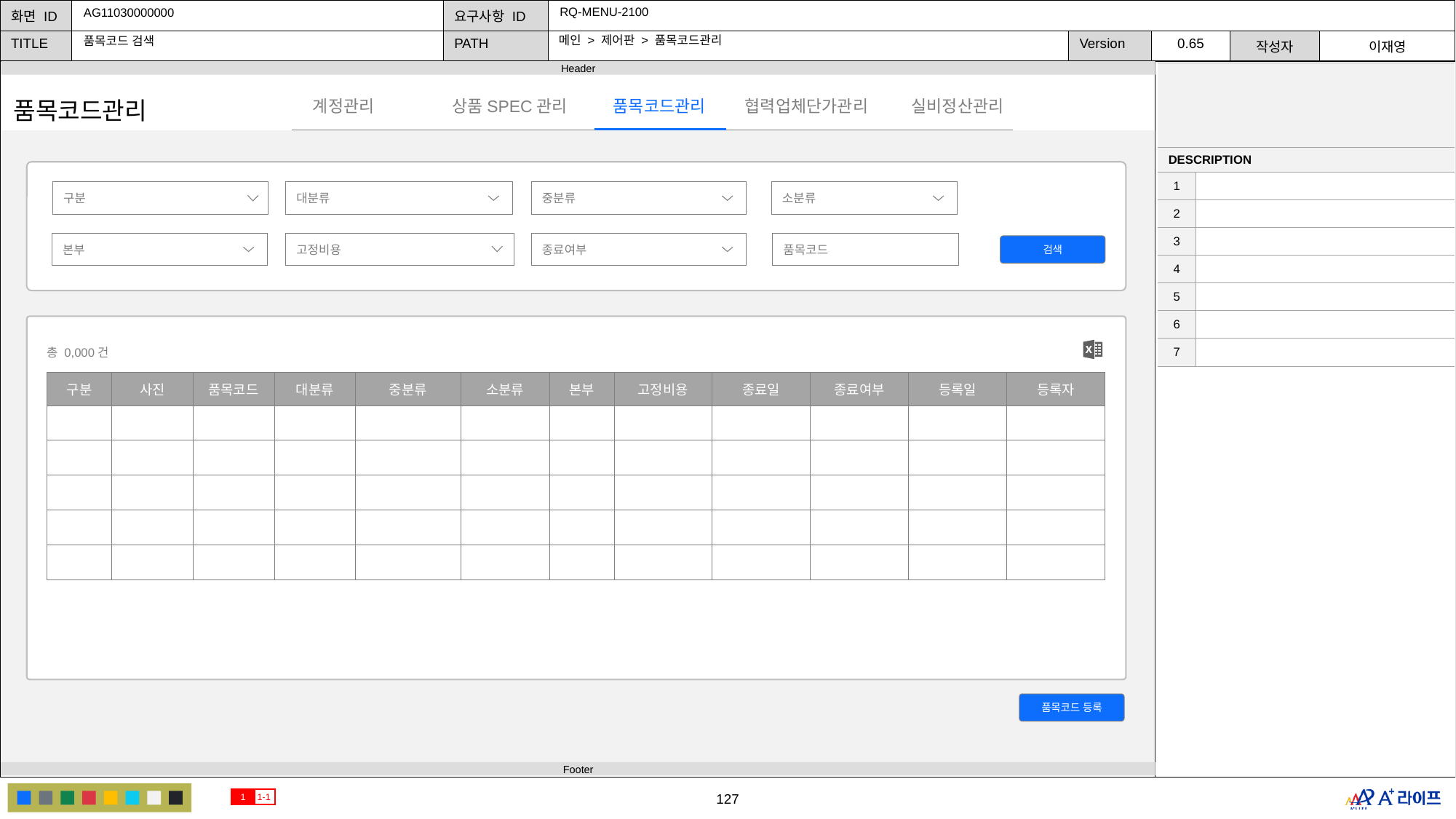

AG11030000000
RQ-MENU-2100

메인 > 제어판 > 품목코드관리
품목코드 검색
|  |  |
| --- | --- |
| DESCRIPTION |  |
| 1 |  |
| 2 |  |
| 3 |  |
| 4 |  |
| 5 |  |
| 6 |  |
| 7 |  |
상품SPEC관리
협력업체단가관리
계정관리
품목코드관리
실비정산관리
품목코드관리

구분
대분류

중분류

소분류

본부

고정비용
종료여부

품목코드
검색

총 0,000건

| 구분 | 사진 | 품목코드 | 대분류 | 중분류 | 소분류 | 본부 | 고정비용 | 종료일 | 종료여부 | 등록일 | 등록자 |
| --- | --- | --- | --- | --- | --- | --- | --- | --- | --- | --- | --- |
|  |  |  |  |  |  |  |  |  |  |  |  |
|  |  |  |  |  |  |  |  |  |  |  |  |
|  |  |  |  |  |  |  |  |  |  |  |  |
|  |  |  |  |  |  |  |  |  |  |  |  |
|  |  |  |  |  |  |  |  |  |  |  |  |
품목코드 등록
1
1-1